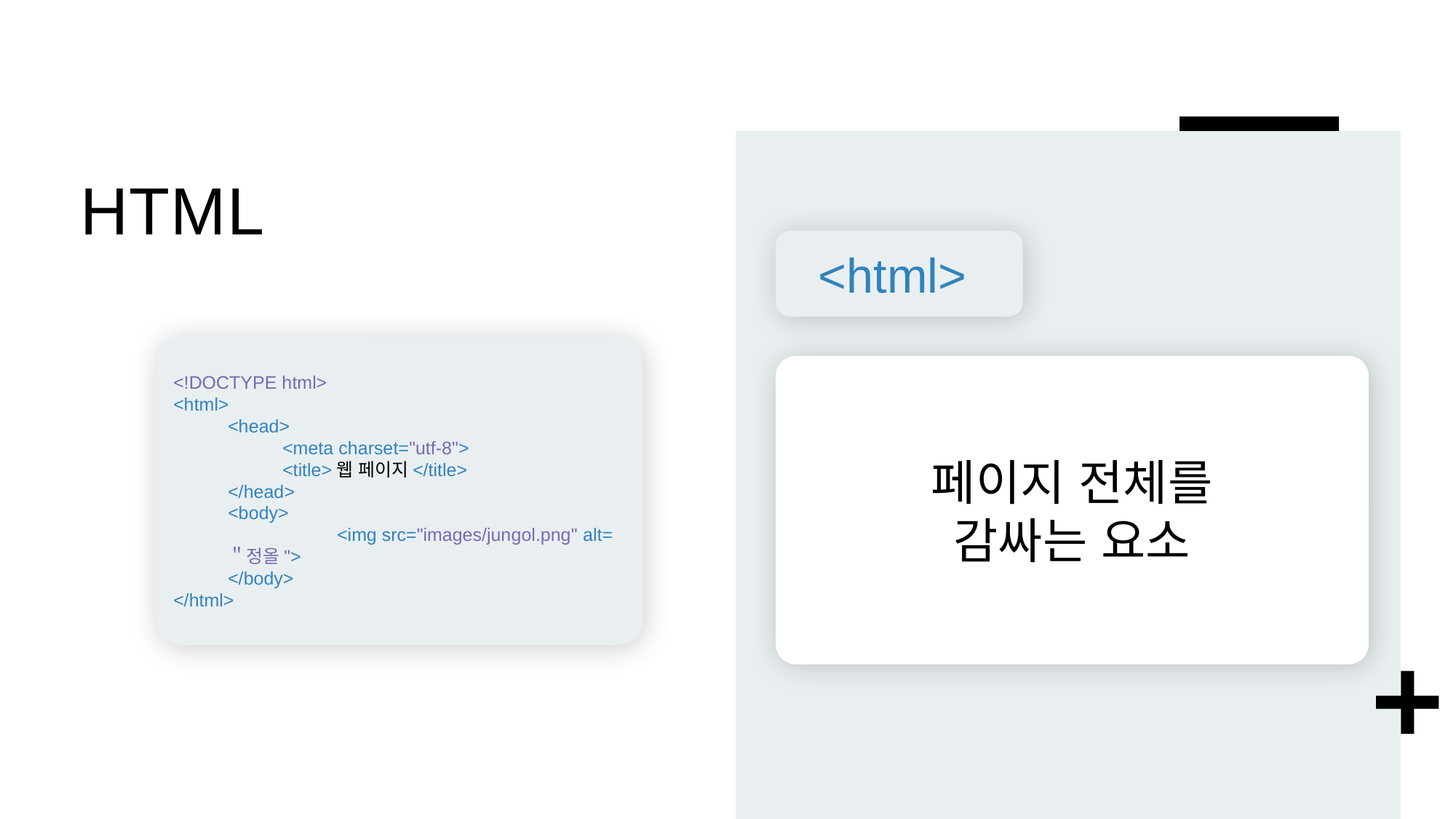

# HTML
<html>
<!DOCTYPE html>
<html>
<head>
<meta charset="utf-8">
<title>웹 페이지</title>
</head>
<body>
	<img src="images/jungol.png" alt=＂정올">
</body>
</html>
페이지 전체를
감싸는 요소